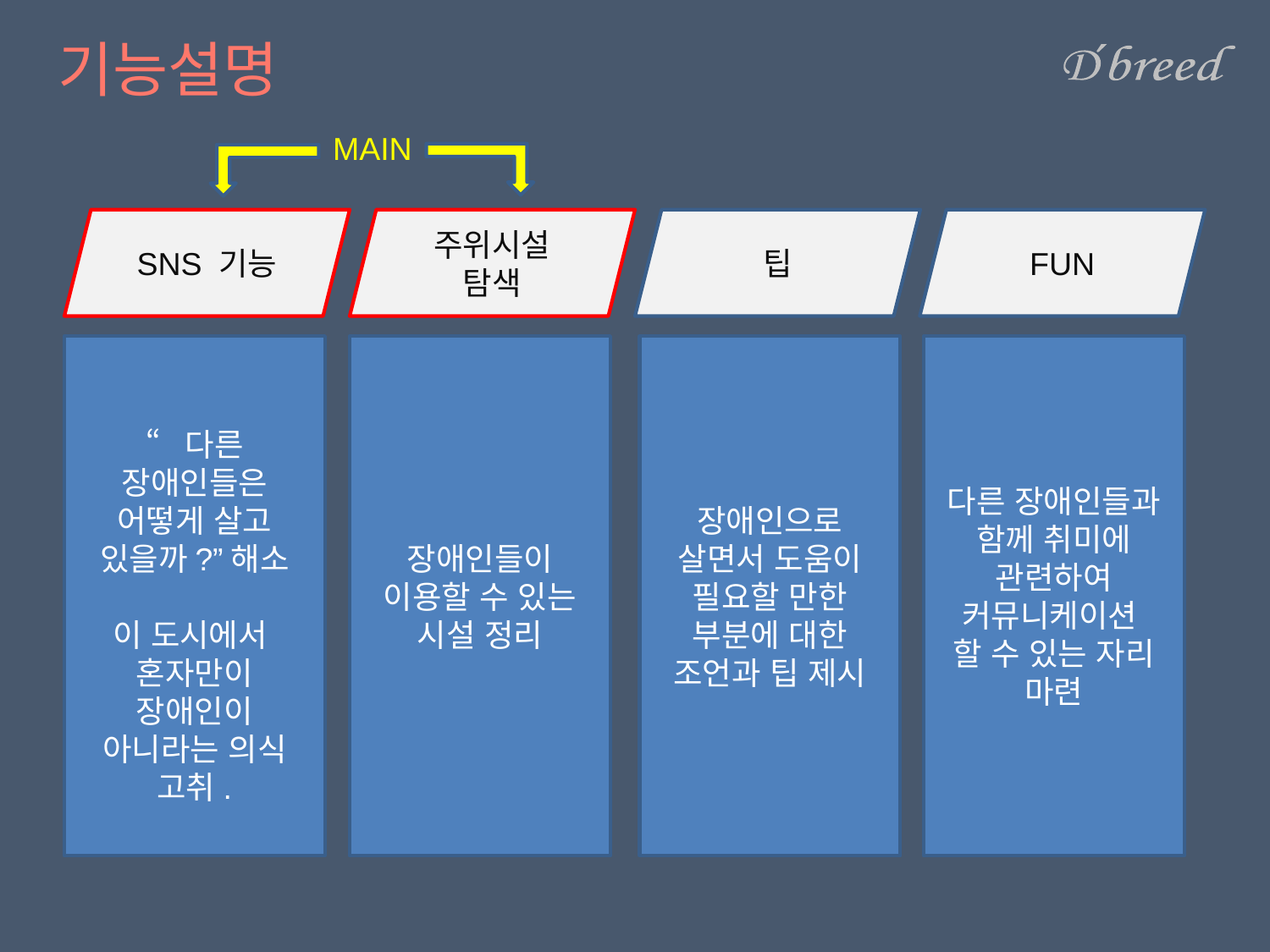

# 기능설명
MAIN

SNS 기능
주위시설
탐색
팁
FUN

“다른 장애인들은 어떻게 살고 있을까?”해소

이 도시에서
혼자만이 장애인이 아니라는 의식 고취.

장애인들이 이용할 수 있는 시설 정리
장애인으로 살면서 도움이 필요할 만한 부분에 대한 조언과 팁 제시
다른 장애인들과 함께 취미에 관련하여 커뮤니케이션
할 수 있는 자리 마련